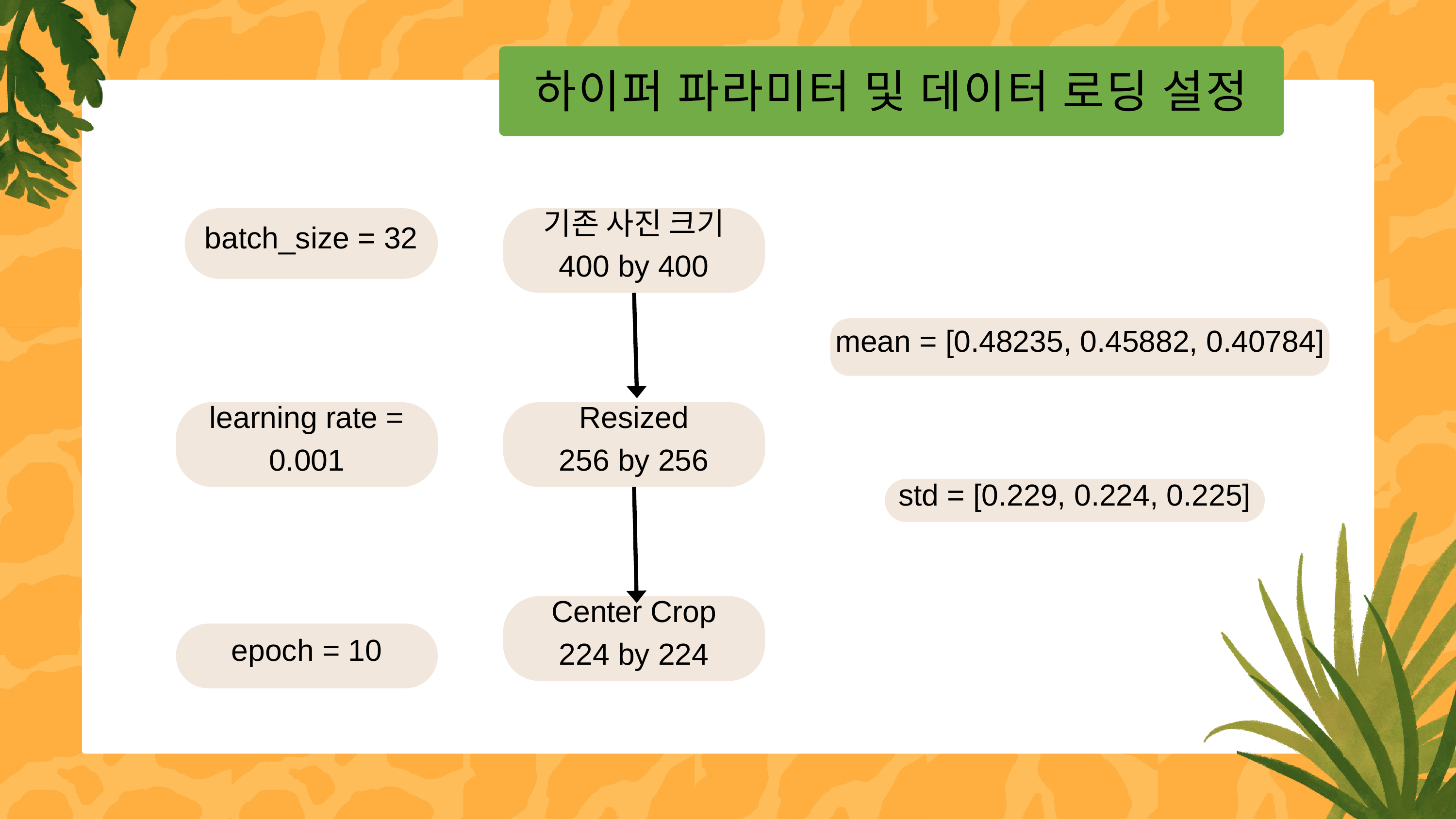

하이퍼 파라미터 및 데이터 로딩 설정

batch_size = 32

기존 사진 크기
400 by 400

Resized
256 by 256

Center Crop
224 by 224

mean = [0.48235, 0.45882, 0.40784]

learning rate = 0.001

std = [0.229, 0.224, 0.225]

epoch = 10